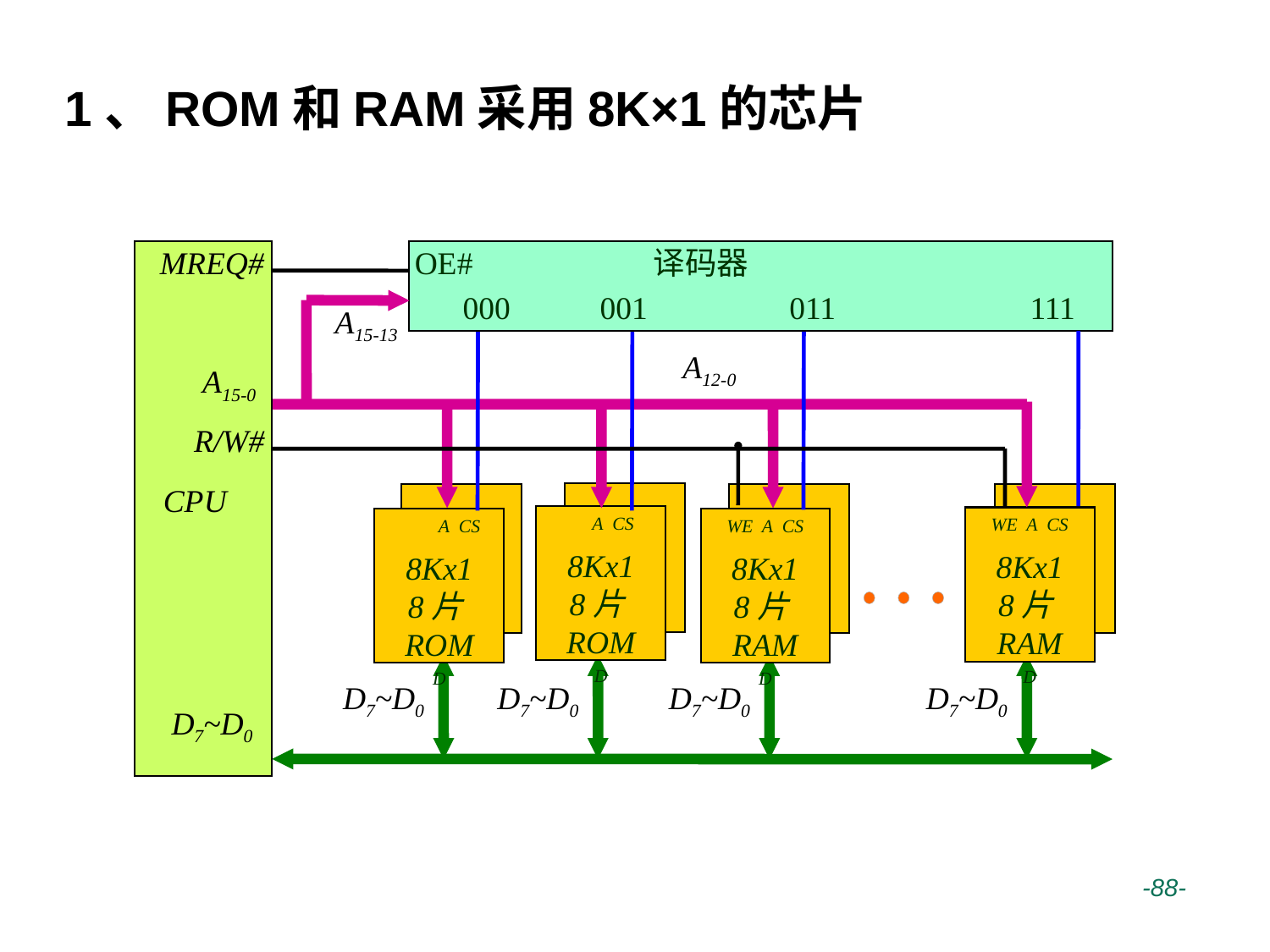

1、ROM和RAM采用8K×1的芯片

MREQ#
A15-0
R/W#
CPU
D7~D0
OE#
译码器

000
001
011
111

A15-13

A12-0

   A  CS
8Kx1
8片ROM
D

     A  CS
8Kx1
8片ROM
D

WE  A  CS
8Kx1
8片RAM
D

WE  A  CS
8Kx1
8片RAM
D

D7~D0
D7~D0
D7~D0
D7~D0

 -88-